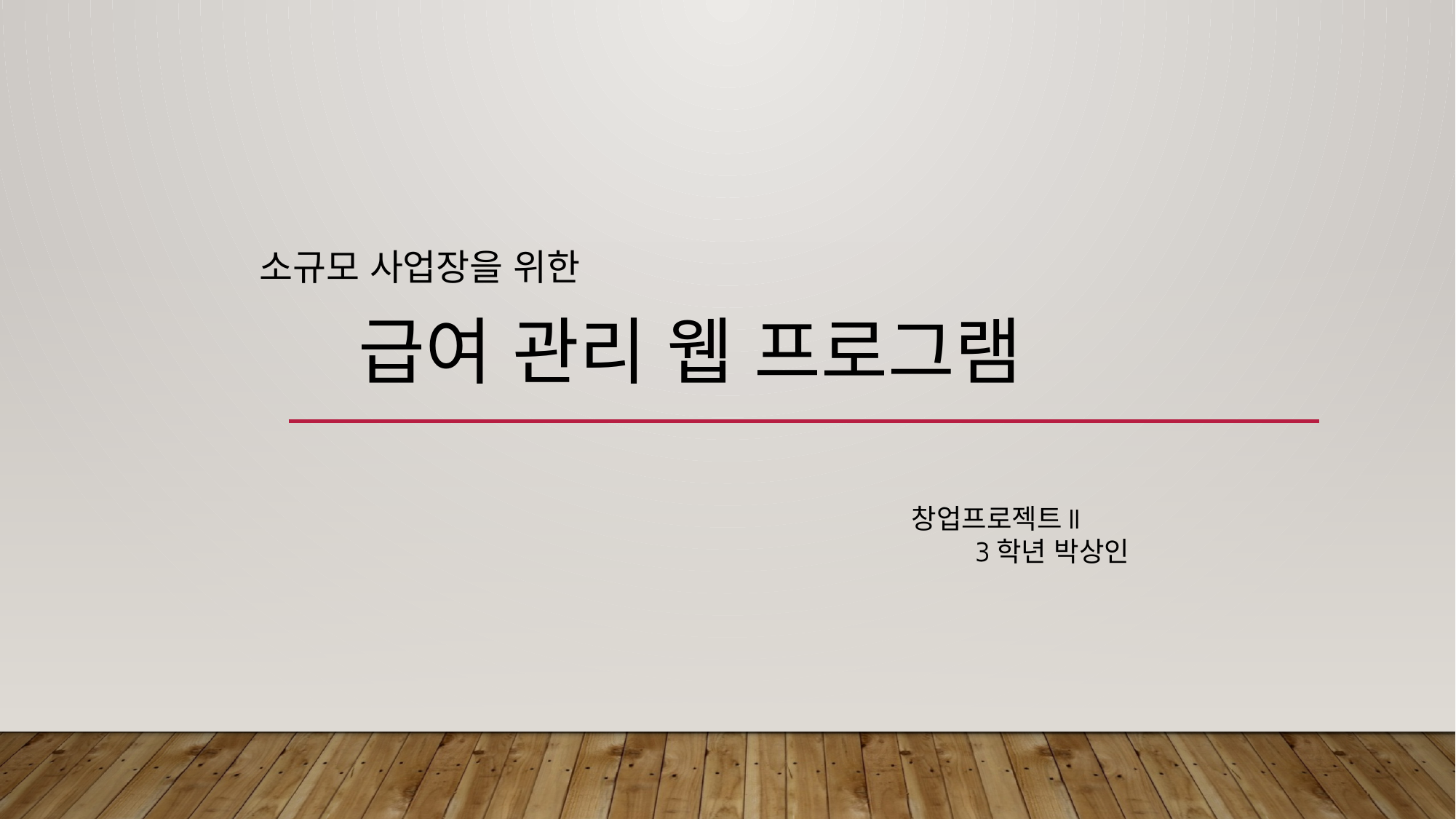

# 급여 관리 웹 프로그램
소규모 사업장을 위한
창업프로젝트II
3학년 박상인